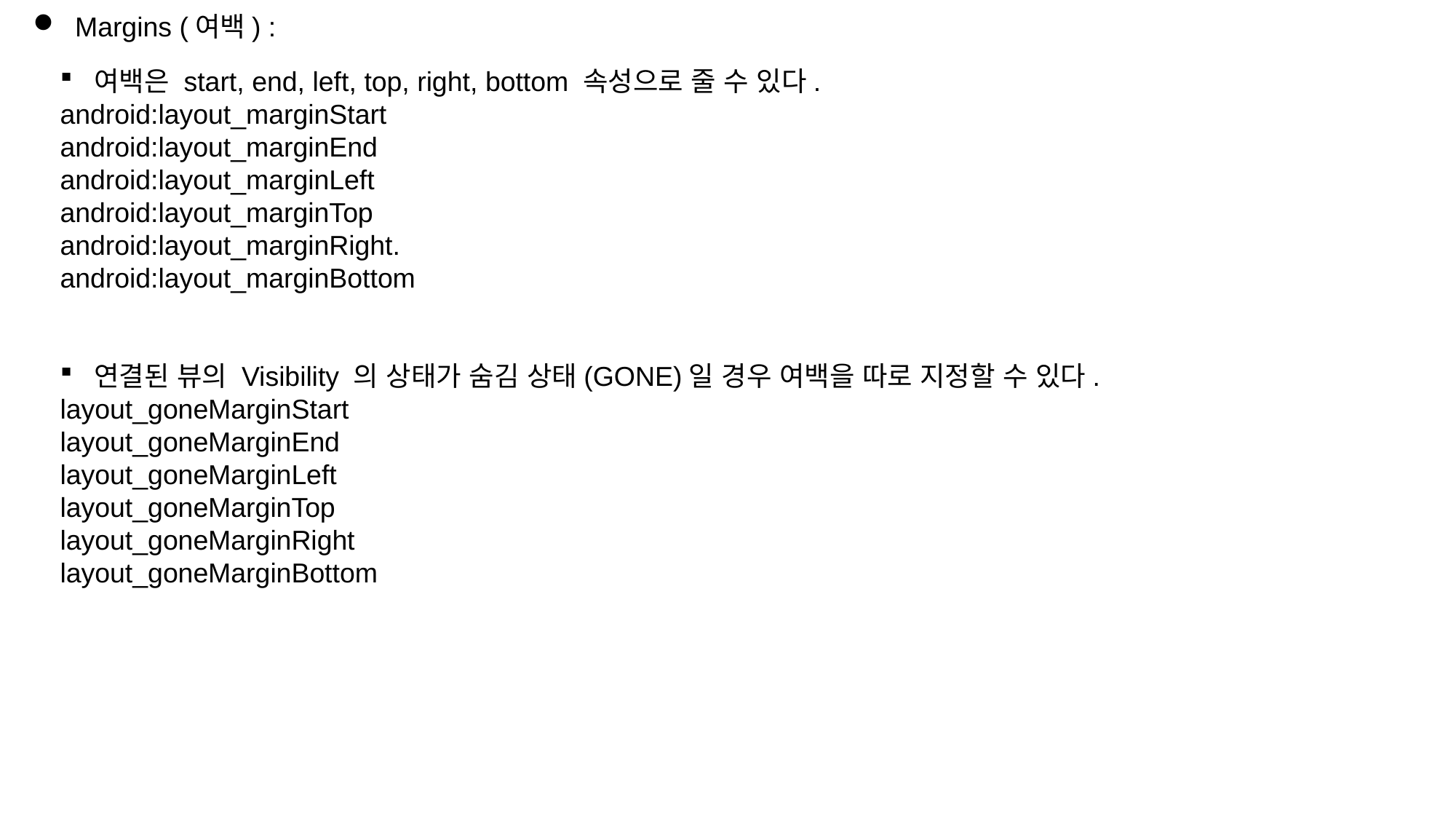

Margins (여백) :

여백은 start, end, left, top, right, bottom 속성으로 줄 수 있다.
android:layout_marginStart
android:layout_marginEnd
android:layout_marginLeft
android:layout_marginTop
android:layout_marginRight.
android:layout_marginBottom

연결된 뷰의 Visibility 의 상태가 숨김 상태(GONE)일 경우 여백을 따로 지정할 수 있다.
layout_goneMarginStart
layout_goneMarginEnd
layout_goneMarginLeft
layout_goneMarginTop
layout_goneMarginRight
layout_goneMarginBottom